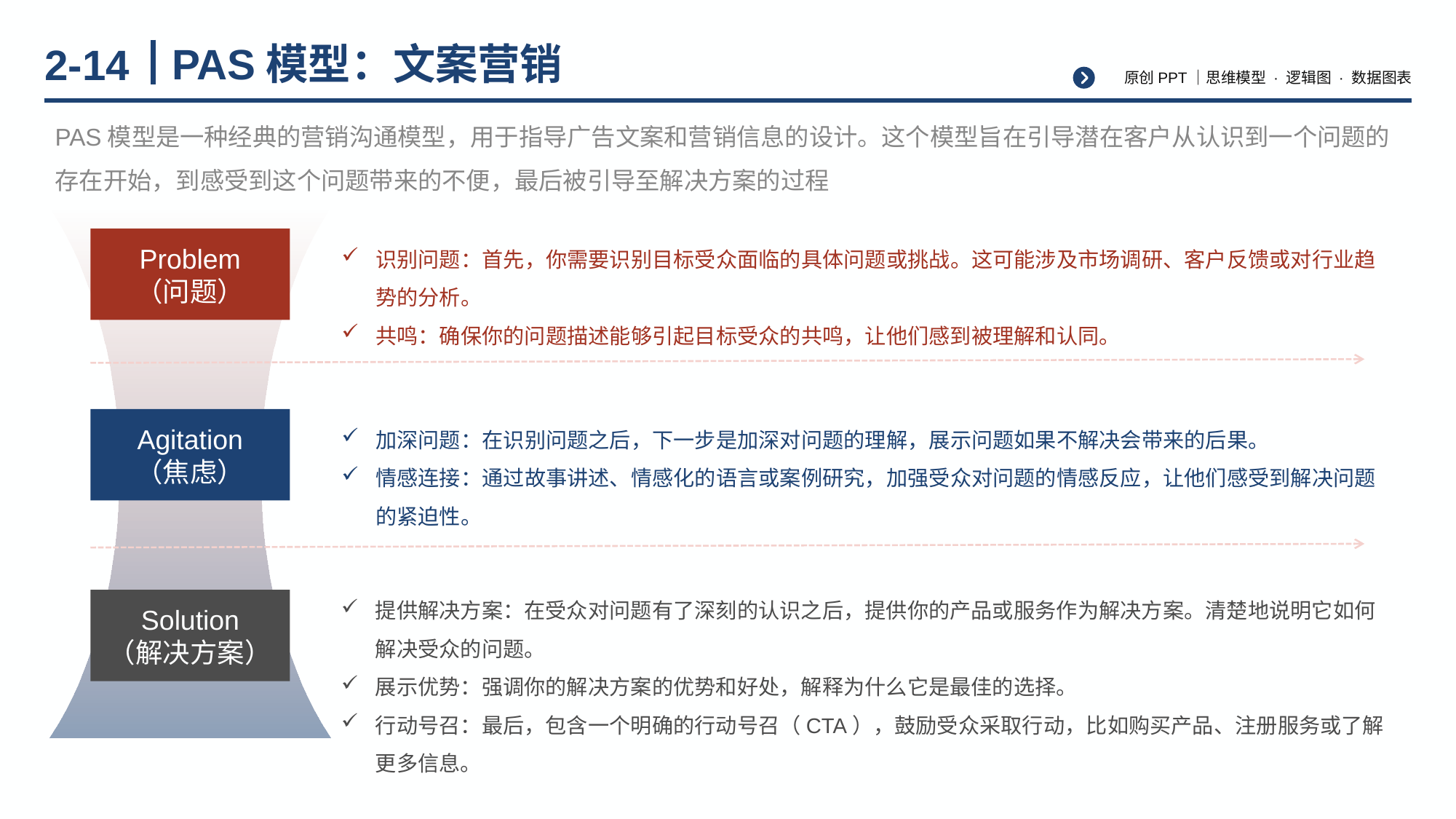

# PAS模型：文案营销
2-14
PAS模型是一种经典的营销沟通模型，用于指导广告文案和营销信息的设计。这个模型旨在引导潜在客户从认识到一个问题的存在开始，到感受到这个问题带来的不便，最后被引导至解决方案的过程
Problem
（问题）

Agitation
（焦虑）
Solution
（解决方案）
识别问题：首先，你需要识别目标受众面临的具体问题或挑战。这可能涉及市场调研、客户反馈或对行业趋势的分析。
共鸣：确保你的问题描述能够引起目标受众的共鸣，让他们感到被理解和认同。
加深问题：在识别问题之后，下一步是加深对问题的理解，展示问题如果不解决会带来的后果。
情感连接：通过故事讲述、情感化的语言或案例研究，加强受众对问题的情感反应，让他们感受到解决问题的紧迫性。
提供解决方案：在受众对问题有了深刻的认识之后，提供你的产品或服务作为解决方案。清楚地说明它如何解决受众的问题。
展示优势：强调你的解决方案的优势和好处，解释为什么它是最佳的选择。
行动号召：最后，包含一个明确的行动号召（CTA），鼓励受众采取行动，比如购买产品、注册服务或了解更多信息。